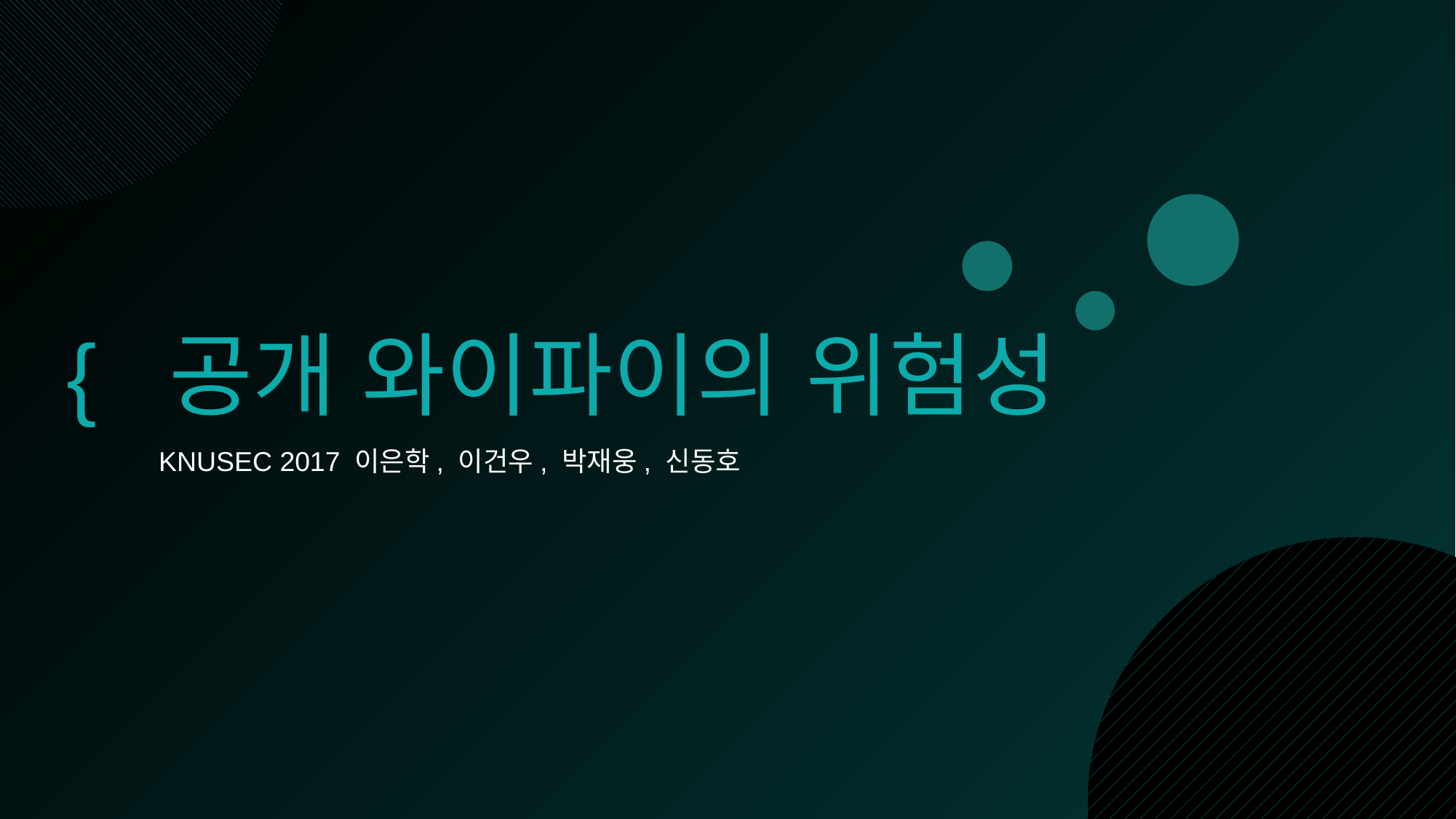

# {  공개 와이파이의 위험성

KNUSEC 2017 이은학, 이건우, 박재웅, 신동호